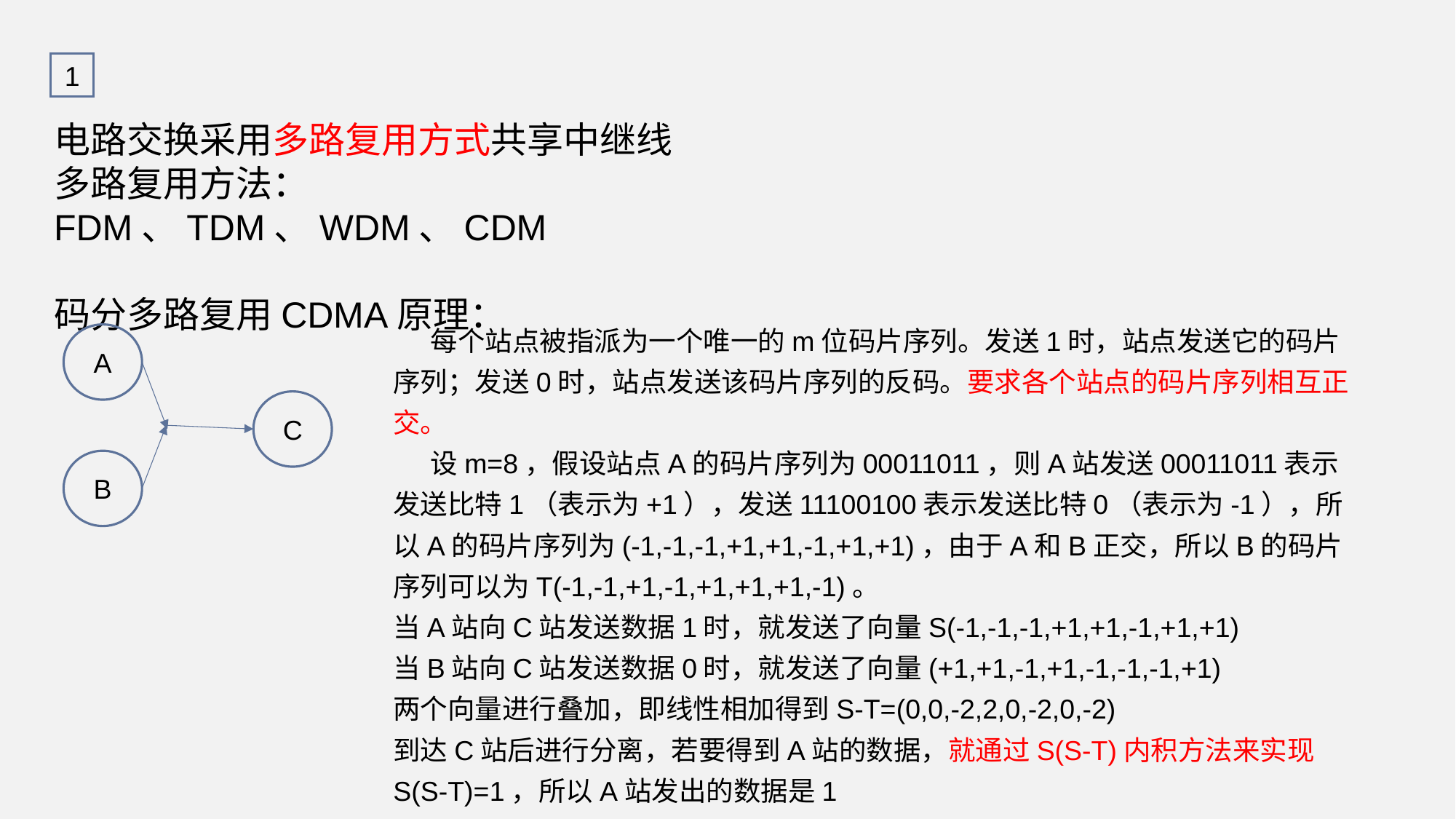

1
电路交换采用多路复用方式共享中继线
多路复用方法：FDM、TDM、WDM、CDM

码分多路复用CDMA原理：
     每个站点被指派为一个唯一的m位码片序列。发送1时，站点发送它的码片序列；发送0时，站点发送该码片序列的反码。要求各个站点的码片序列相互正交。
     设m=8，假设站点A的码片序列为00011011，则A站发送00011011表示发送比特1（表示为+1），发送11100100表示发送比特0（表示为-1），所以A的码片序列为(-1,-1,-1,+1,+1,-1,+1,+1)，由于A和B正交，所以B的码片序列可以为T(-1,-1,+1,-1,+1,+1,+1,-1)。
当A站向C站发送数据1时，就发送了向量S(-1,-1,-1,+1,+1,-1,+1,+1)
当B站向C站发送数据0时，就发送了向量(+1,+1,-1,+1,-1,-1,-1,+1)
两个向量进行叠加，即线性相加得到S-T=(0,0,-2,2,0,-2,0,-2)
到达C站后进行分离，若要得到A站的数据，就通过S(S-T)内积方法来实现
S(S-T)=1，所以A站发出的数据是1
A
C
B